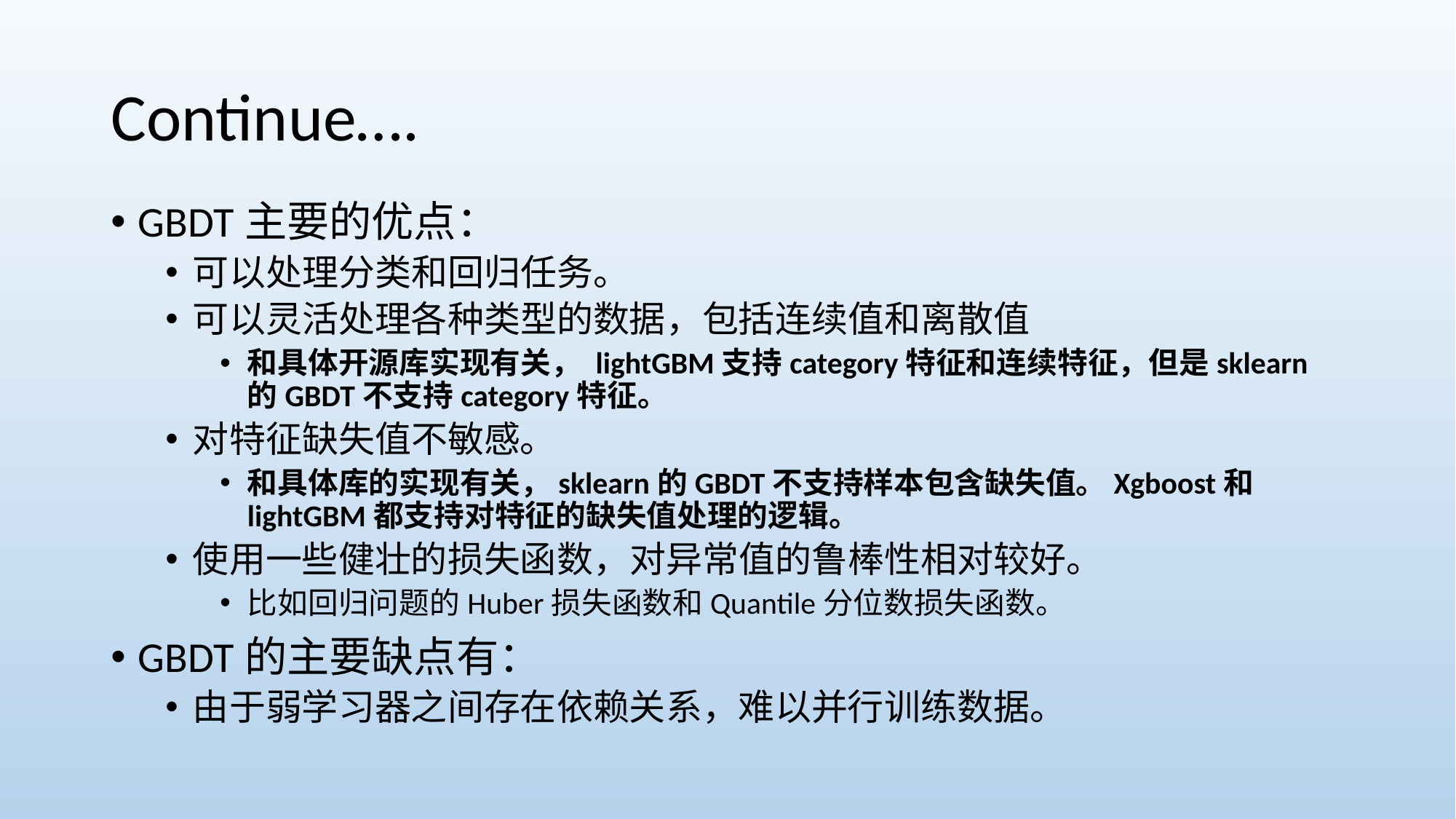

# Continue….
GBDT主要的优点：
可以处理分类和回归任务。
可以灵活处理各种类型的数据，包括连续值和离散值
和具体开源库实现有关， lightGBM支持category特征和连续特征，但是sklearn的GBDT不支持category特征。
对特征缺失值不敏感。
和具体库的实现有关，sklearn的GBDT不支持样本包含缺失值。Xgboost和lightGBM都支持对特征的缺失值处理的逻辑。
使用一些健壮的损失函数，对异常值的鲁棒性相对较好。
比如回归问题的Huber损失函数和Quantile分位数损失函数。
GBDT的主要缺点有：
由于弱学习器之间存在依赖关系，难以并行训练数据。